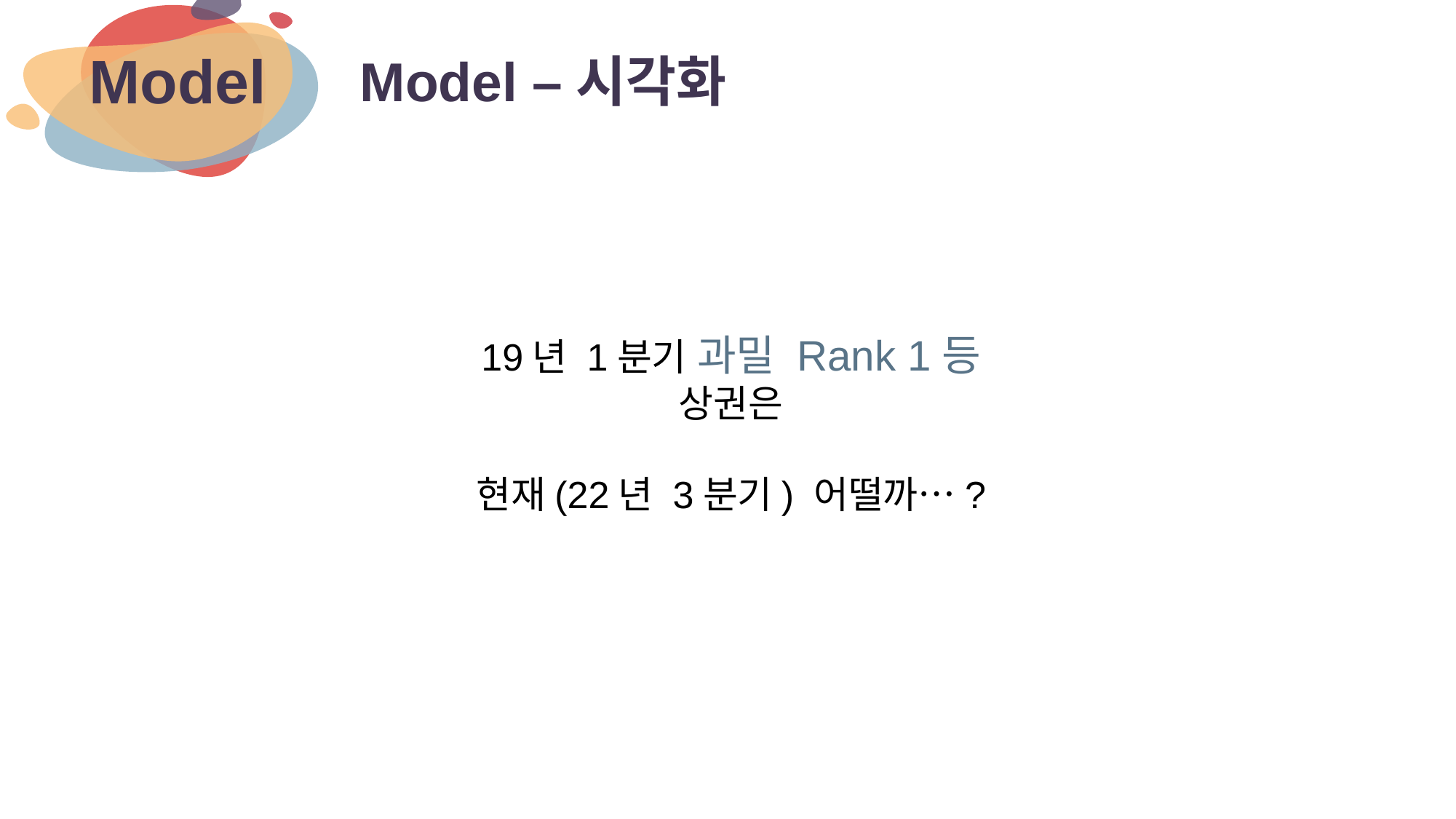

# Model –시각화
Model
19년 1분기 과밀 Rank 1등 상권은
현재(22년 3분기) 어떨까…?